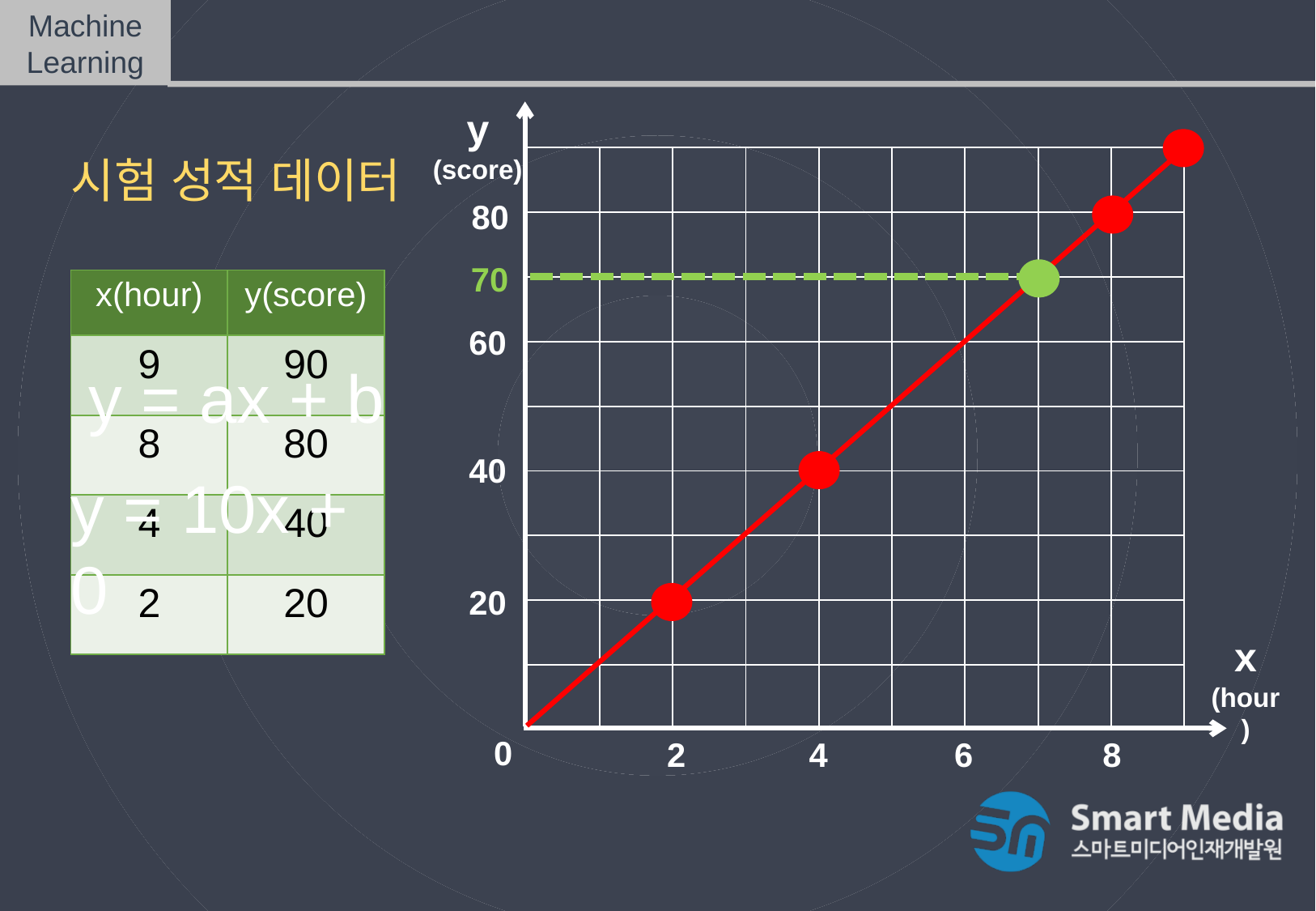

Machine Learning
Linear Model - Regression

y
(score)

시험 성적 데이터
|  |  |  |  |  |  |  |  |  |
| --- | --- | --- | --- | --- | --- | --- | --- | --- |
|  |  |  |  |  |  |  |  |  |
|  |  |  |  |  |  |  |  |  |
|  |  |  |  |  |  |  |  |  |
|  |  |  |  |  |  |  |  |  |
|  |  |  |  |  |  |  |  |  |
|  |  |  |  |  |  |  |  |  |
|  |  |  |  |  |  |  |  |  |
|  |  |  |  |  |  |  |  |  |
80

70

| x(hour) | y(score) |
| --- | --- |
| 9 | 90 |
| 8 | 80 |
| 4 | 40 |
| 2 | 20 |
60
y = ax + b
40

y = 10x + 0
20

x
(hour)
0
2
4
6
8